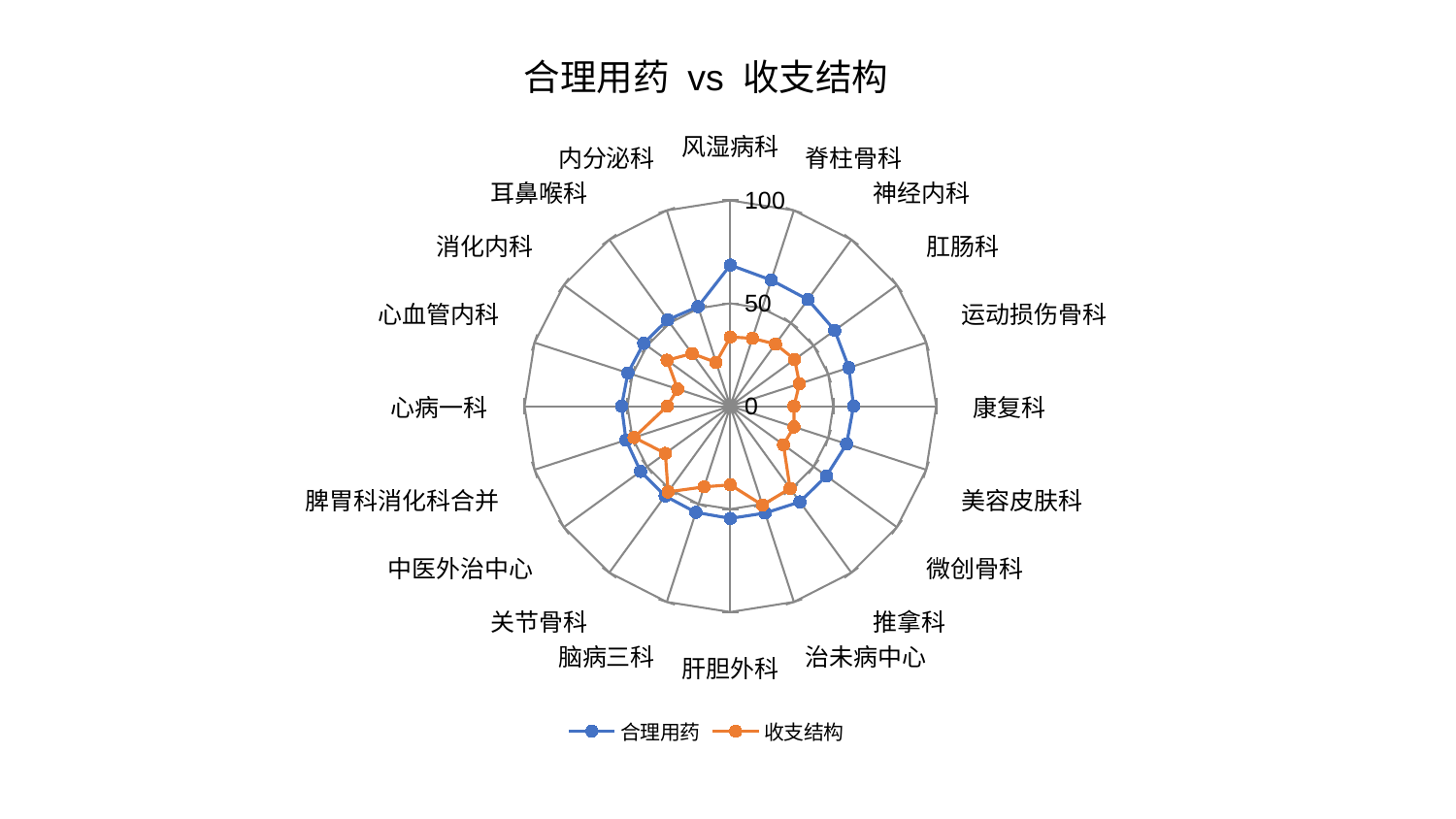

### Chart: 合理用药 vs 收支结构

| Category | 合理用药 | 收支结构 |
|---|---|---|
| 风湿病科 | 68.56611841585116 | 33.63689638890719 |
| 脊柱骨科 | 64.40121555437322 | 34.6855323168788 |
| 神经内科 | 64.0557589975282 | 37.31444064098279 |
| 肛肠科 | 62.67646499039858 | 38.62811763868206 |
| 运动损伤骨科 | 60.54689271389003 | 35.30412611086301 |
| 康复科 | 59.839462402998684 | 30.91626535483341 |
| 美容皮肤科 | 59.37451175604893 | 32.552546587775275 |
| 微创骨科 | 57.68455053026872 | 31.882567712339497 |
| 推拿科 | 57.4746867748339 | 49.39052182993607 |
| 治未病中心 | 54.619974487616815 | 50.5649318358958 |
| 肝胆外科 | 54.53098751308584 | 38.223431575680756 |
| 脑病三科 | 54.267749317618836 | 41.21628677710337 |
| 关节骨科 | 53.9267810553752 | 51.46855608078091 |
| 中医外治中心 | 53.91468054362807 | 39.05398700458309 |
| 脾胃科消化科合并 | 53.2839379020557 | 49.189111998870956 |
| 心病一科 | 52.86037854043051 | 30.70586355123595 |
| 心血管内科 | 52.31037406022029 | 26.90962239651127 |
| 消化内科 | 52.014322737178524 | 38.019690596027914 |
| 耳鼻喉科 | 51.87090847671083 | 31.635724626497232 |
| 内分泌科 | 50.858312911732824 | 22.374983543536317 |
55